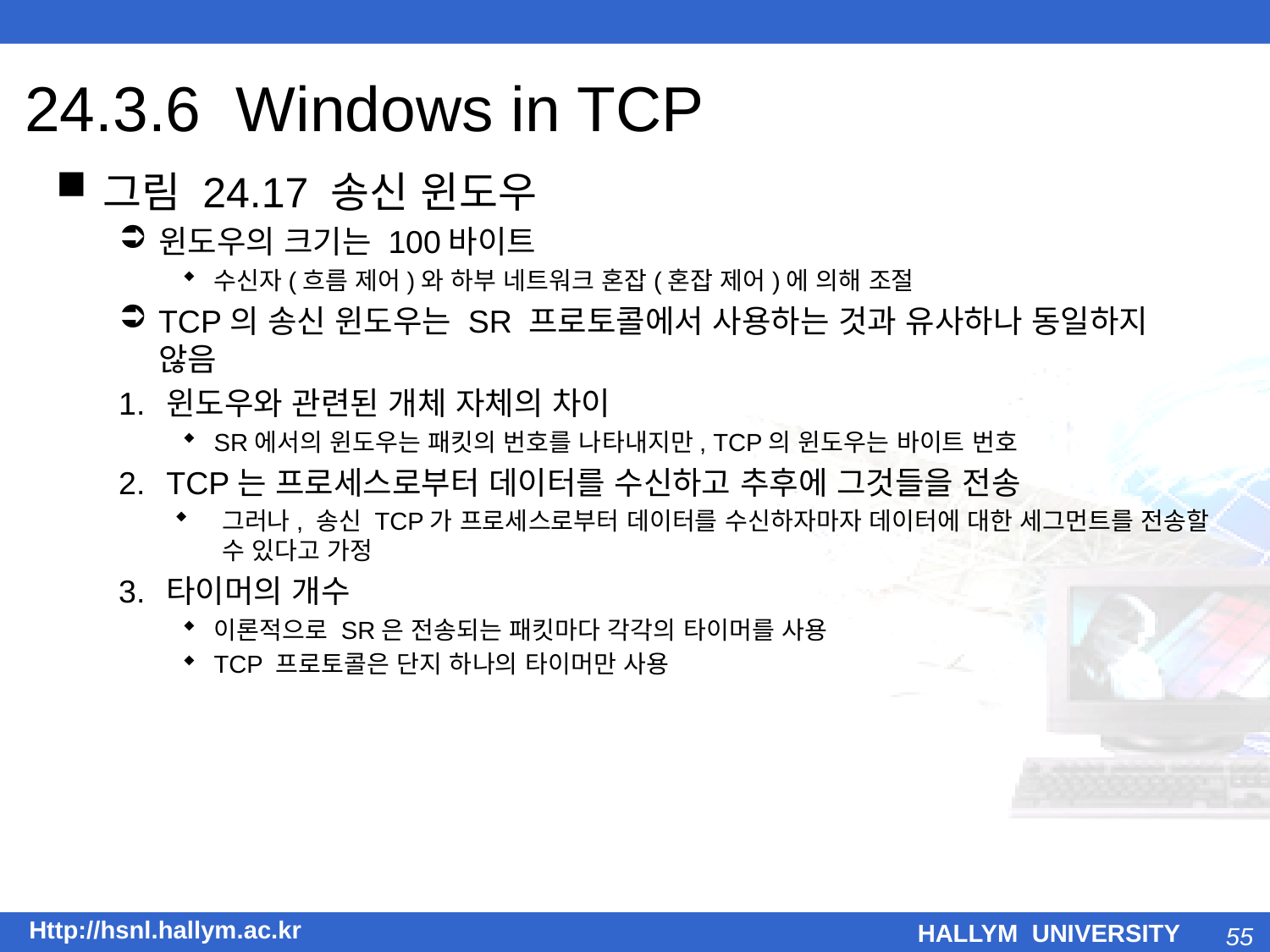

# 24.3.6  Windows in TCP
그림 24.17 송신 윈도우
윈도우의 크기는 100바이트
수신자(흐름 제어)와 하부 네트워크 혼잡(혼잡 제어)에 의해 조절
TCP의 송신 윈도우는 SR 프로토콜에서 사용하는 것과 유사하나 동일하지 않음
윈도우와 관련된 개체 자체의 차이
SR에서의 윈도우는 패킷의 번호를 나타내지만, TCP의 윈도우는 바이트 번호
TCP는 프로세스로부터 데이터를 수신하고 추후에 그것들을 전송
그러나, 송신 TCP가 프로세스로부터 데이터를 수신하자마자 데이터에 대한 세그먼트를 전송할 수 있다고 가정
타이머의 개수
이론적으로 SR은 전송되는 패킷마다 각각의 타이머를 사용
TCP 프로토콜은 단지 하나의 타이머만 사용
55